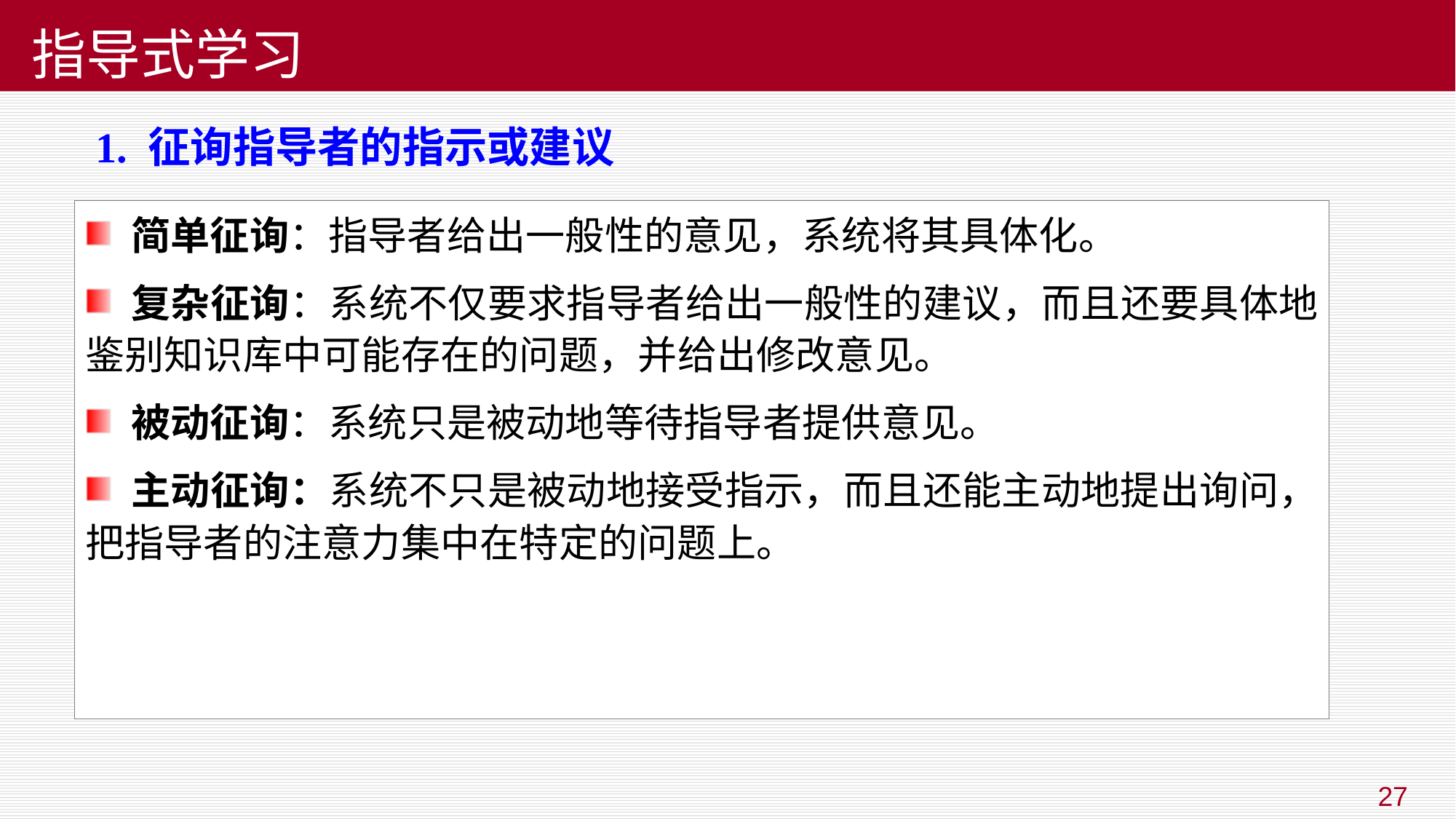

# 指导式学习
 1. 征询指导者的指示或建议
 简单征询：指导者给出一般性的意见，系统将其具体化。
 复杂征询：系统不仅要求指导者给出一般性的建议，而且还要具体地鉴别知识库中可能存在的问题，并给出修改意见。
 被动征询：系统只是被动地等待指导者提供意见。
 主动征询：系统不只是被动地接受指示，而且还能主动地提出询问，把指导者的注意力集中在特定的问题上。
27